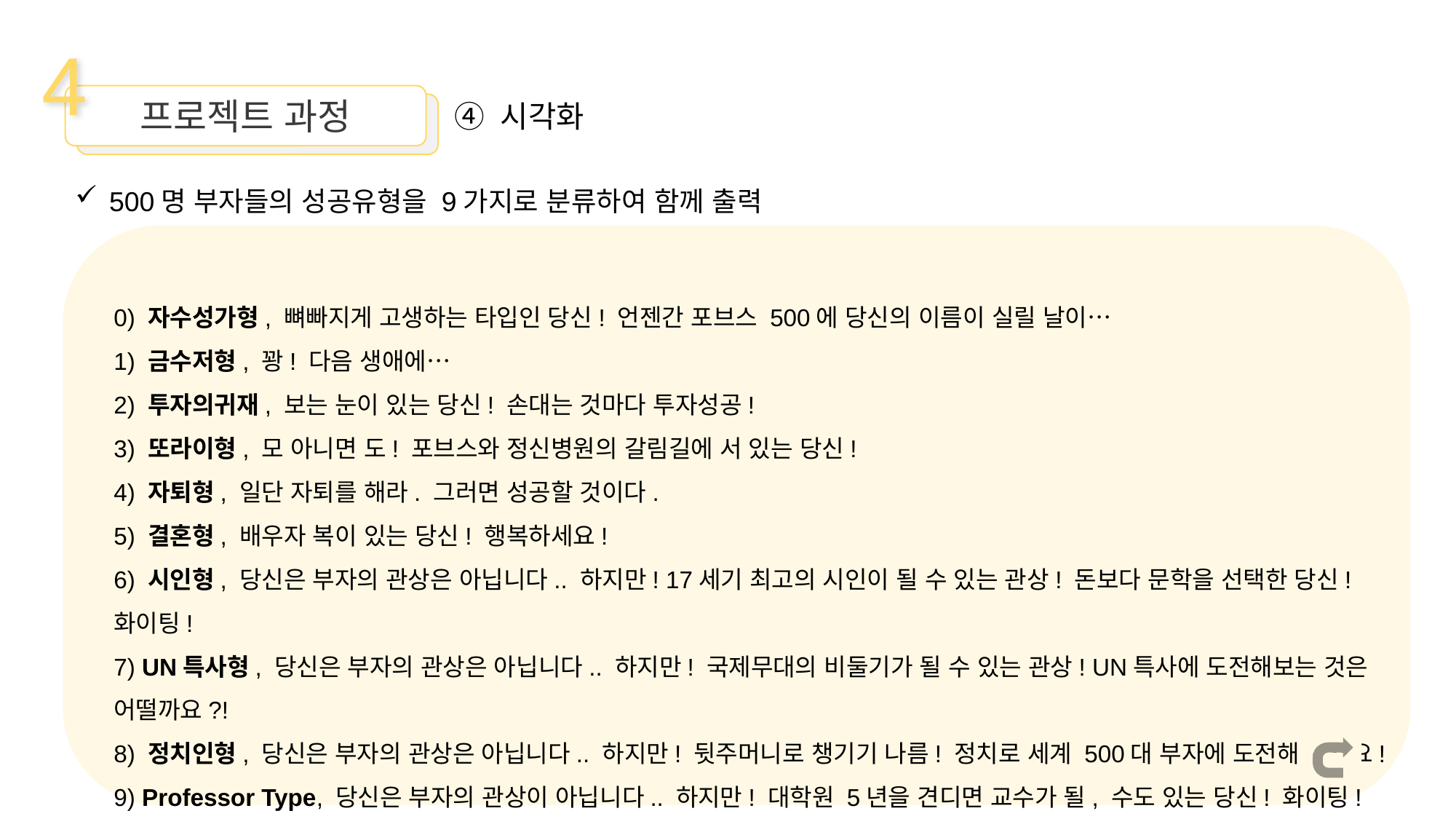

4

프로젝트 과정
④ 시각화

500명 부자들의 성공유형을 9가지로 분류하여 함께 출력

0) 자수성가형, 뼈빠지게 고생하는 타입인 당신! 언젠간 포브스 500에 당신의 이름이 실릴 날이…
1) 금수저형, 꽝! 다음 생애에…
2) 투자의귀재, 보는 눈이 있는 당신! 손대는 것마다 투자성공!
3) 또라이형, 모 아니면 도! 포브스와 정신병원의 갈림길에 서 있는 당신!
4) 자퇴형, 일단 자퇴를 해라. 그러면 성공할 것이다.
5) 결혼형, 배우자 복이 있는 당신! 행복하세요!
6) 시인형, 당신은 부자의 관상은 아닙니다.. 하지만! 17세기 최고의 시인이 될 수 있는 관상! 돈보다 문학을 선택한 당신! 화이팅!
7) UN특사형, 당신은 부자의 관상은 아닙니다.. 하지만! 국제무대의 비둘기가 될 수 있는 관상! UN특사에 도전해보는 것은 어떨까요?!
8) 정치인형, 당신은 부자의 관상은 아닙니다.. 하지만! 뒷주머니로 챙기기 나름! 정치로 세계 500대 부자에 도전해 보세요!
9) Professor Type, 당신은 부자의 관상이 아닙니다.. 하지만! 대학원 5년을 견디면 교수가 될, 수도 있는 당신! 화이팅!